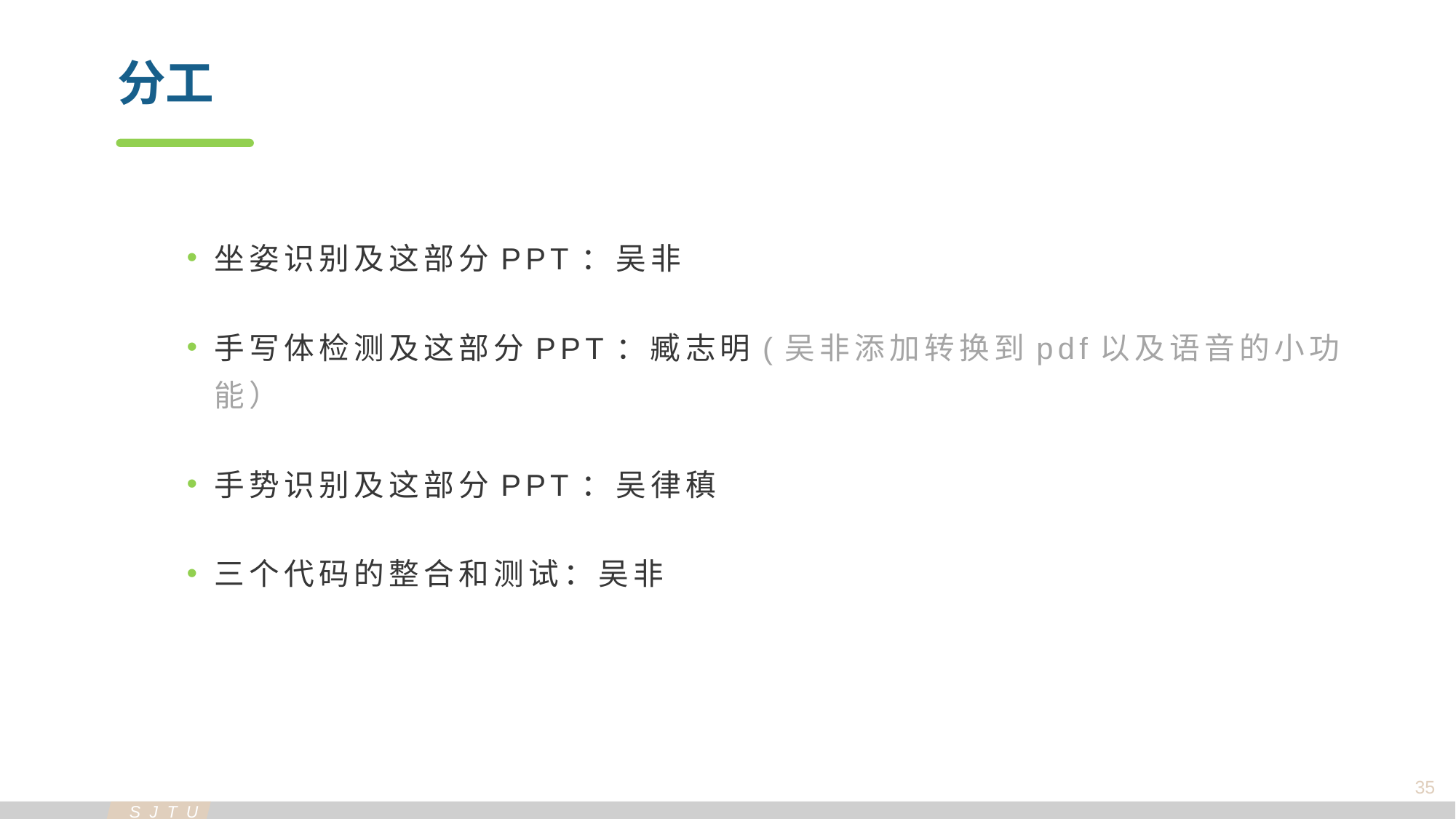

分工

坐姿识别及这部分PPT：吴非

手写体检测及这部分PPT：臧志明(吴非添加转换到pdf以及语音的小功能）

手势识别及这部分PPT：吴律稹

三个代码的整合和测试：吴非

35